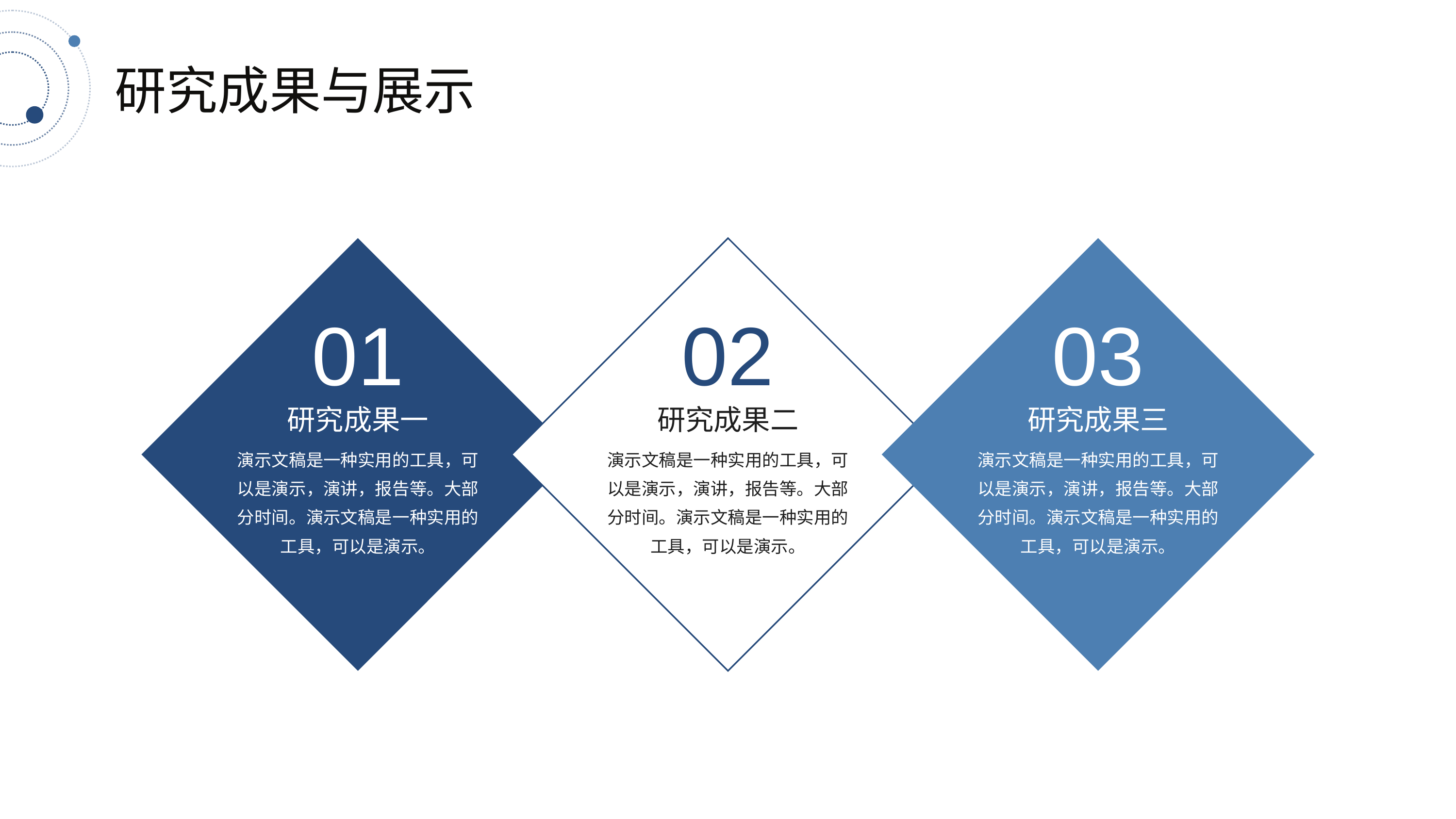

研究成果与展示

01
02
03
研究成果一
研究成果二
研究成果三
演示文稿是一种实用的工具，可以是演示，演讲，报告等。大部分时间。演示文稿是一种实用的工具，可以是演示。
演示文稿是一种实用的工具，可以是演示，演讲，报告等。大部分时间。演示文稿是一种实用的工具，可以是演示。
演示文稿是一种实用的工具，可以是演示，演讲，报告等。大部分时间。演示文稿是一种实用的工具，可以是演示。